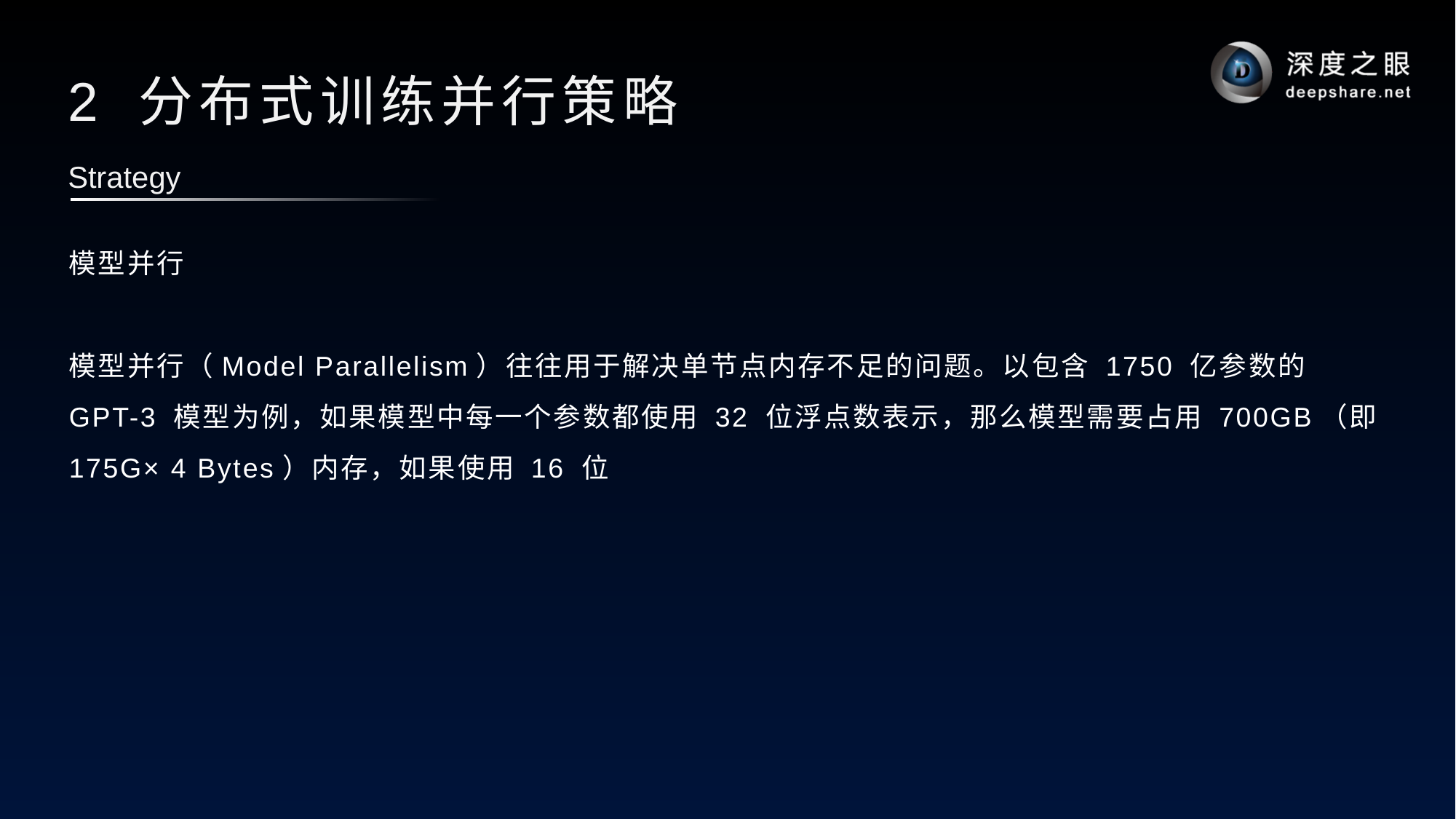

# 2 分布式训练并行策略
Strategy
模型并行

模型并行（Model Parallelism）往往用于解决单节点内存不足的问题。以包含 1750 亿参数的
GPT-3 模型为例，如果模型中每一个参数都使用 32 位浮点数表示，那么模型需要占用 700GB（即
175G× 4 Bytes）内存，如果使用 16 位